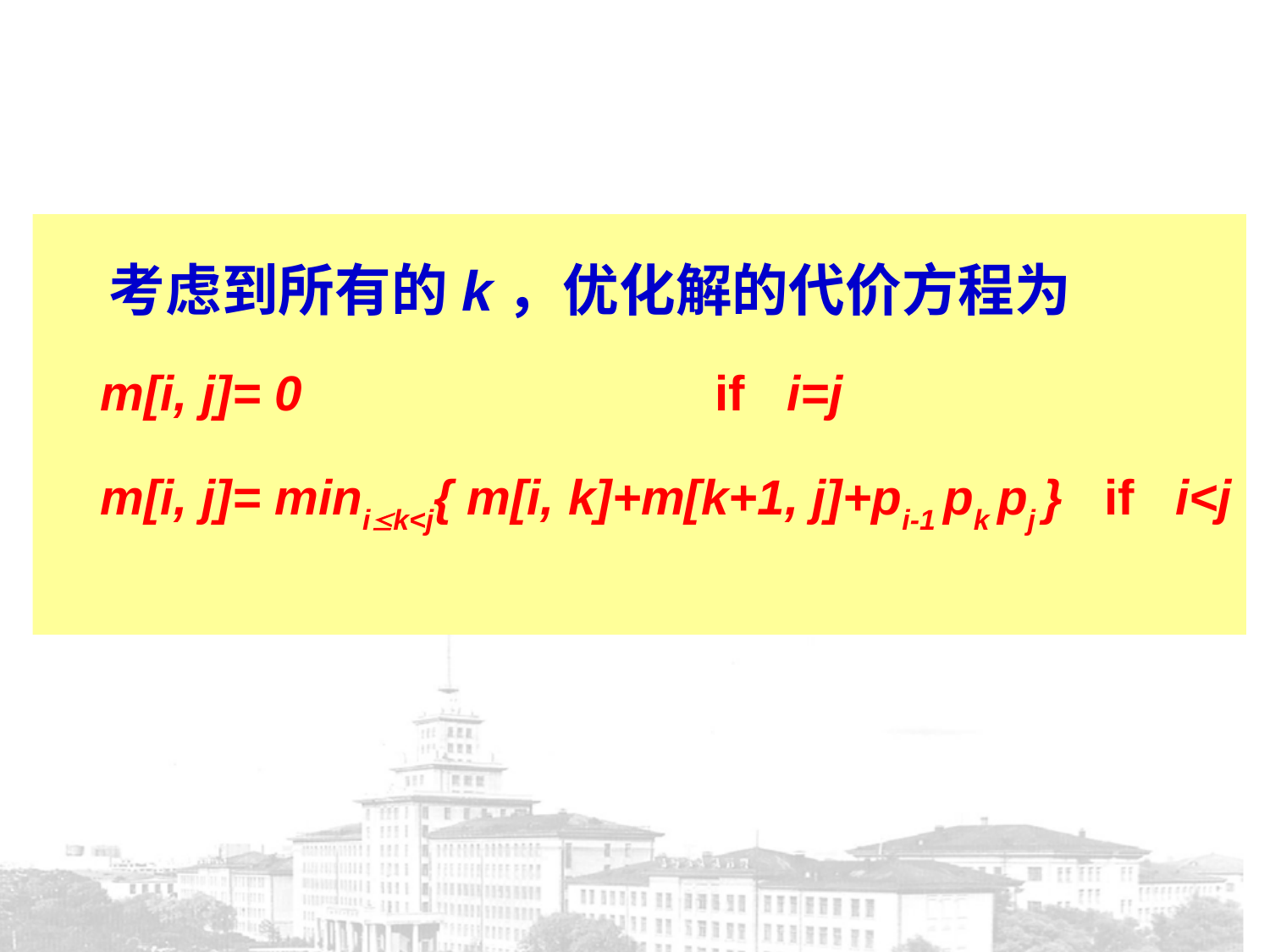

考虑到所有的k，优化解的代价方程为
    m[i, j]= 0                              if   i=j
    m[i, j]= mini≤k<j{ m[i, k]+m[k+1, j]+pi-1 pk pj }   if   i<j